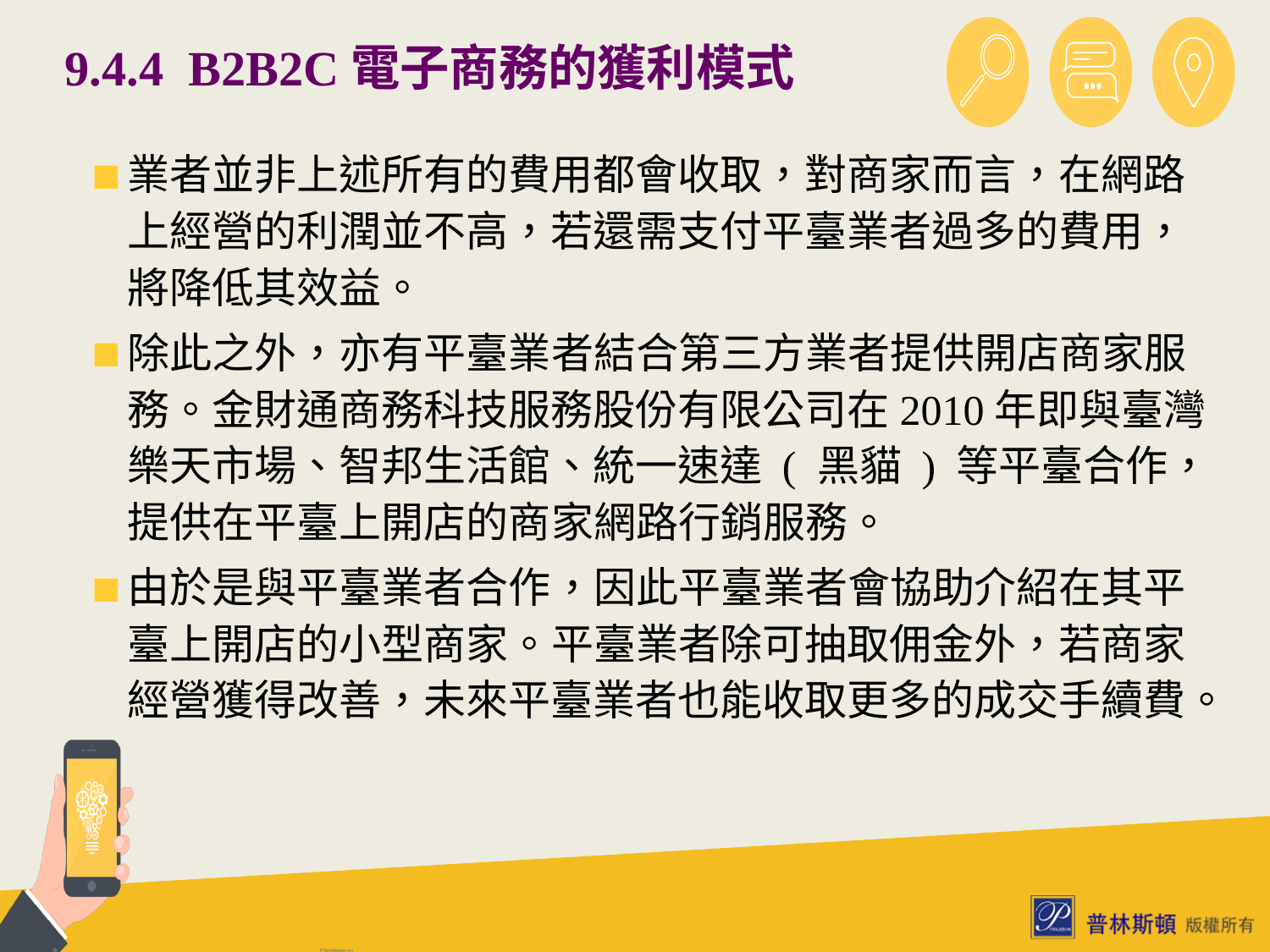

# 9.4.4  B2B2C電子商務的獲利模式
業者並非上述所有的費用都會收取，對商家而言，在網路上經營的利潤並不高，若還需支付平臺業者過多的費用，將降低其效益。
除此之外，亦有平臺業者結合第三方業者提供開店商家服務。金財通商務科技服務股份有限公司在2010年即與臺灣樂天市場、智邦生活館、統一速達 ( 黑貓 ) 等平臺合作，提供在平臺上開店的商家網路行銷服務。
由於是與平臺業者合作，因此平臺業者會協助介紹在其平臺上開店的小型商家。平臺業者除可抽取佣金外，若商家經營獲得改善，未來平臺業者也能收取更多的成交手續費。